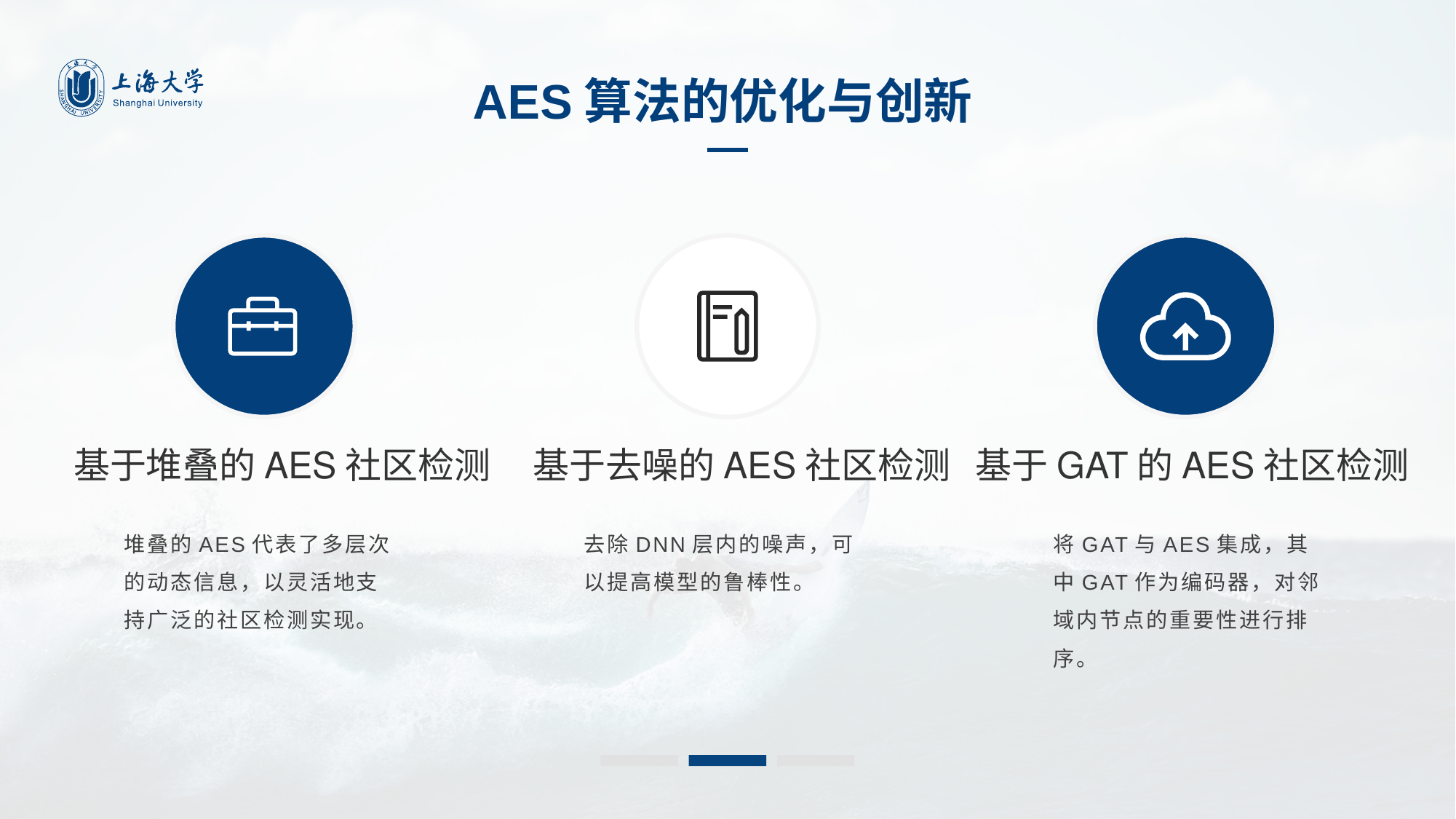

AES算法的优化与创新

基于GAT的AES社区检测
基于去噪的AES社区检测
基于堆叠的AES社区检测
堆叠的AES代表了多层次的动态信息，以灵活地支持广泛的社区检测实现。
去除DNN层内的噪声，可以提高模型的鲁棒性。
将GAT与AES集成，其中GAT作为编码器，对邻域内节点的重要性进行排序。